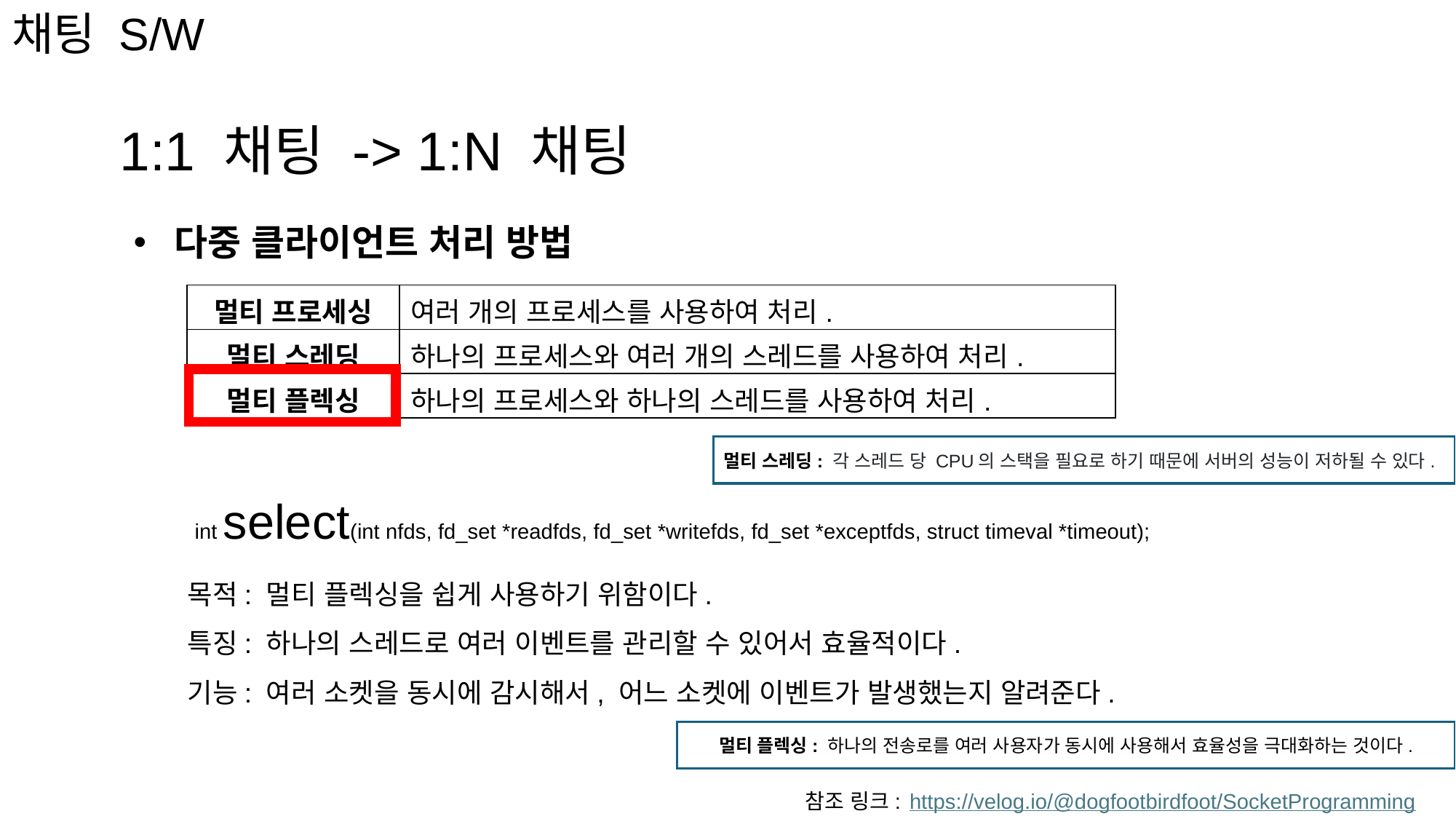

채팅 S/W
1:1 채팅 -> 1:N 채팅
다중 클라이언트 처리 방법
| 멀티 프로세싱 | 여러 개의 프로세스를 사용하여 처리. |
| --- | --- |
| 멀티 스레딩 | 하나의 프로세스와 여러 개의 스레드를 사용하여 처리. |
| 멀티 플렉싱 | 하나의 프로세스와 하나의 스레드를 사용하여 처리. |

멀티 스레딩: 각 스레드 당 CPU의 스택을 필요로 하기 때문에 서버의 성능이 저하될 수 있다.
int select(int nfds, fd_set *readfds, fd_set *writefds, fd_set *exceptfds, struct timeval *timeout);
목적: 멀티 플렉싱을 쉽게 사용하기 위함이다.
특징: 하나의 스레드로 여러 이벤트를 관리할 수 있어서 효율적이다.
기능: 여러 소켓을 동시에 감시해서, 어느 소켓에 이벤트가 발생했는지 알려준다.
멀티 플렉싱: 하나의 전송로를 여러 사용자가 동시에 사용해서 효율성을 극대화하는 것이다.
참조 링크:
https://velog.io/@dogfootbirdfoot/SocketProgramming